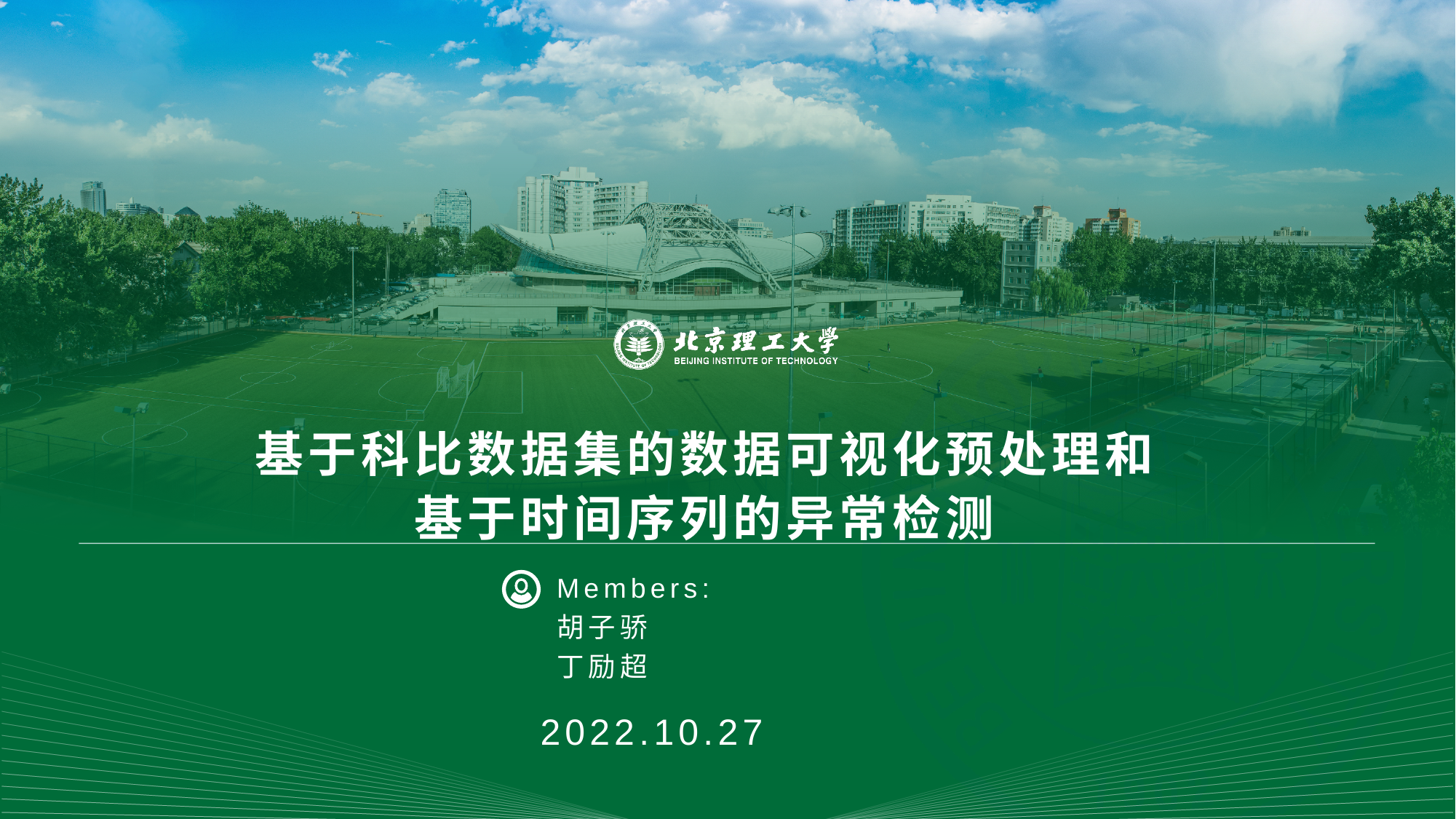

基于科比数据集的数据可视化预处理和
基于时间序列的异常检测
Members:
胡子骄
丁励超

2022.10.27